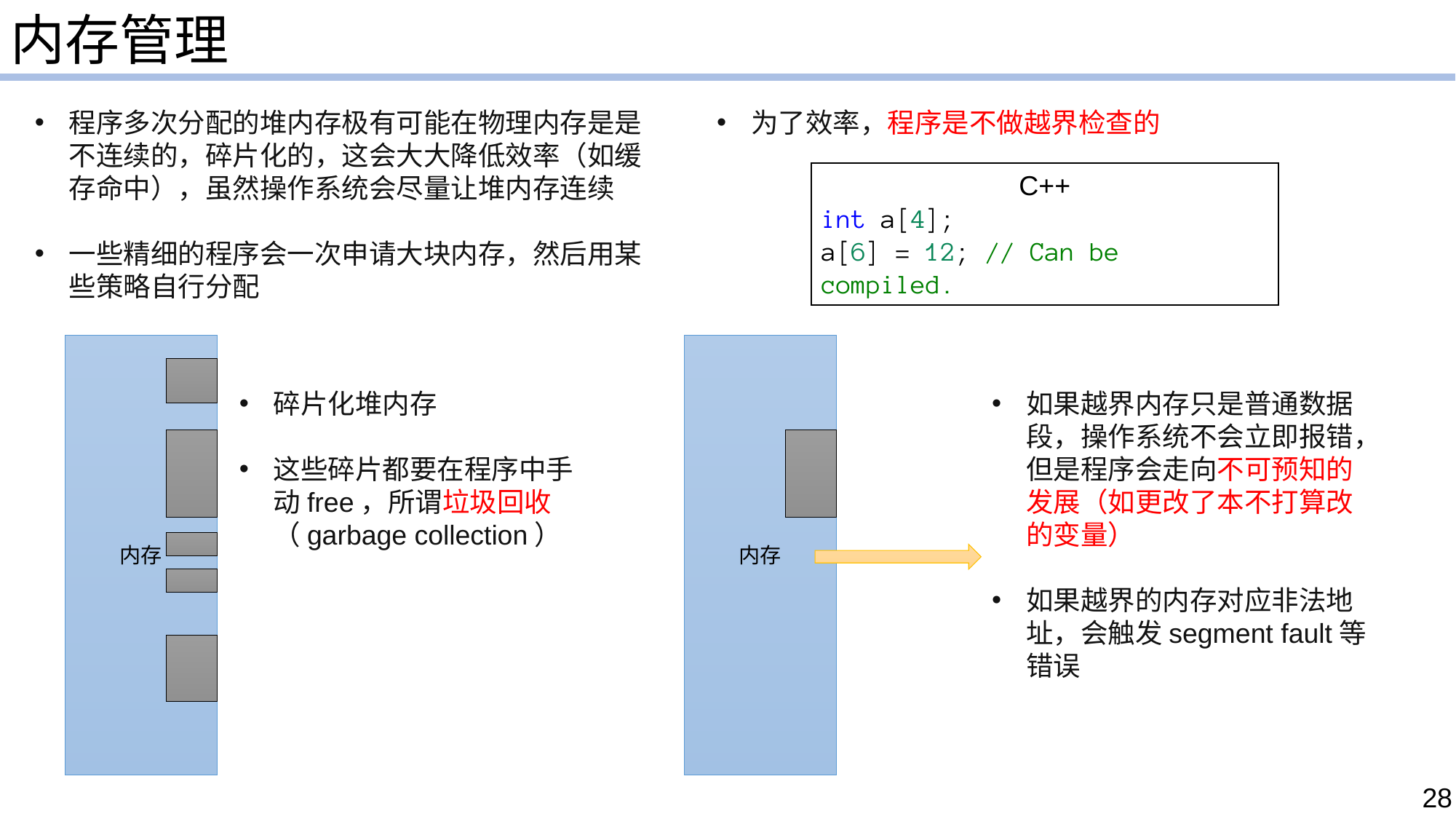

内存管理
程序多次分配的堆内存极有可能在物理内存是是不连续的，碎片化的，这会大大降低效率（如缓存命中），虽然操作系统会尽量让堆内存连续

一些精细的程序会一次申请大块内存，然后用某些策略自行分配
为了效率，程序是不做越界检查的
C++
int a[4];
a[6] = 12; // Can be compiled.
内存
内存

碎片化堆内存

这些碎片都要在程序中手动free，所谓垃圾回收（garbage collection）
如果越界内存只是普通数据段，操作系统不会立即报错，但是程序会走向不可预知的发展（如更改了本不打算改的变量）

如果越界的内存对应非法地址，会触发segment fault等错误

28